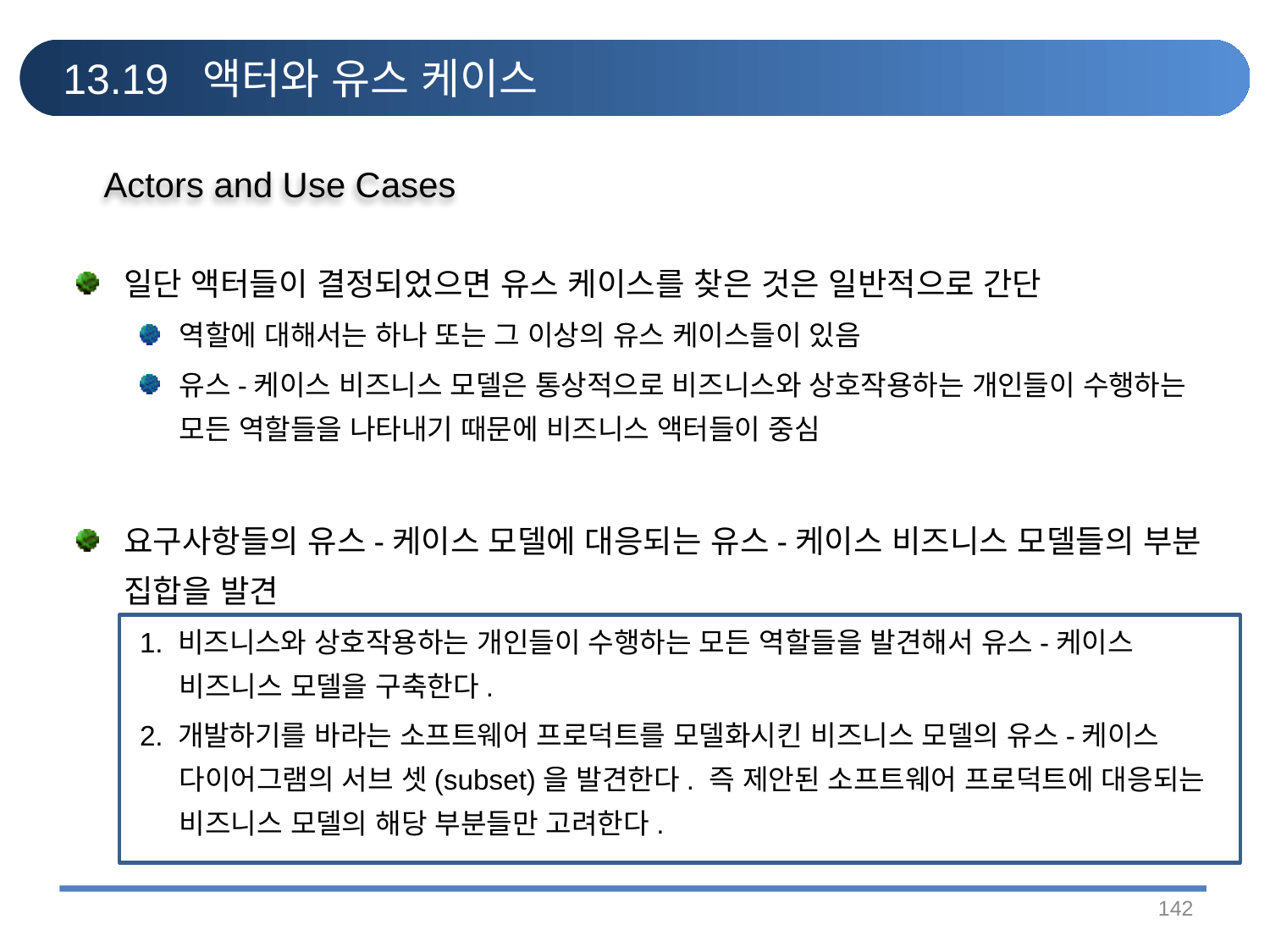

# 13.19  액터와 유스 케이스
Actors and Use Cases
일단 액터들이 결정되었으면 유스 케이스를 찾은 것은 일반적으로 간단
역할에 대해서는 하나 또는 그 이상의 유스 케이스들이 있음
유스-케이스 비즈니스 모델은 통상적으로 비즈니스와 상호작용하는 개인들이 수행하는 모든 역할들을 나타내기 때문에 비즈니스 액터들이 중심

요구사항들의 유스-케이스 모델에 대응되는 유스-케이스 비즈니스 모델들의 부분 집합을 발견
1. 비즈니스와 상호작용하는 개인들이 수행하는 모든 역할들을 발견해서 유스-케이스 비즈니스 모델을 구축한다.
2. 개발하기를 바라는 소프트웨어 프로덕트를 모델화시킨 비즈니스 모델의 유스-케이스 다이어그램의 서브 셋(subset)을 발견한다. 즉 제안된 소프트웨어 프로덕트에 대응되는 비즈니스 모델의 해당 부분들만 고려한다.

142